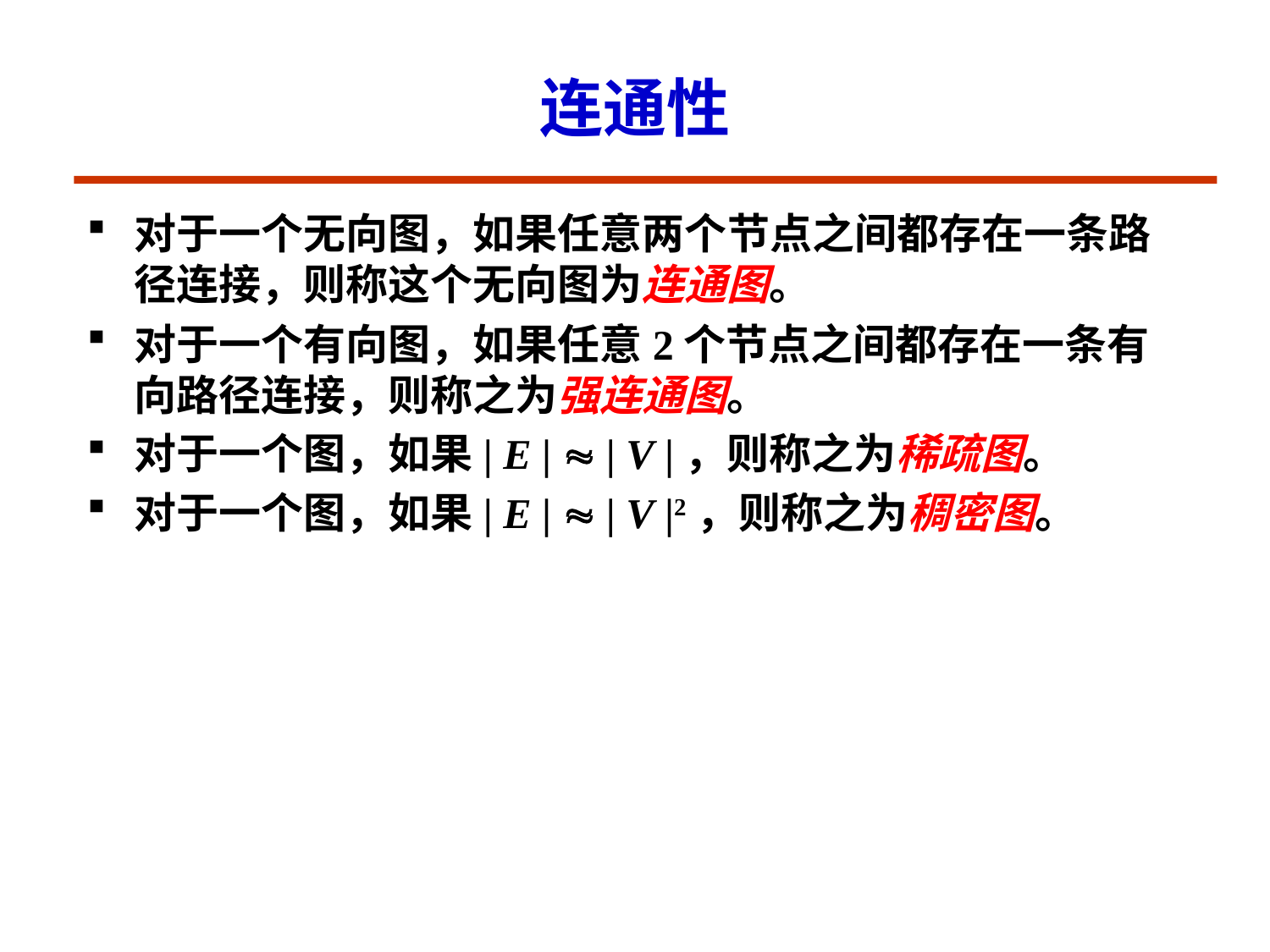

# 连通性
对于一个无向图，如果任意两个节点之间都存在一条路径连接，则称这个无向图为连通图。
对于一个有向图，如果任意2个节点之间都存在一条有向路径连接，则称之为强连通图。
对于一个图，如果| E | ≈ | V |，则称之为稀疏图。
对于一个图，如果| E | ≈ | V |2，则称之为稠密图。